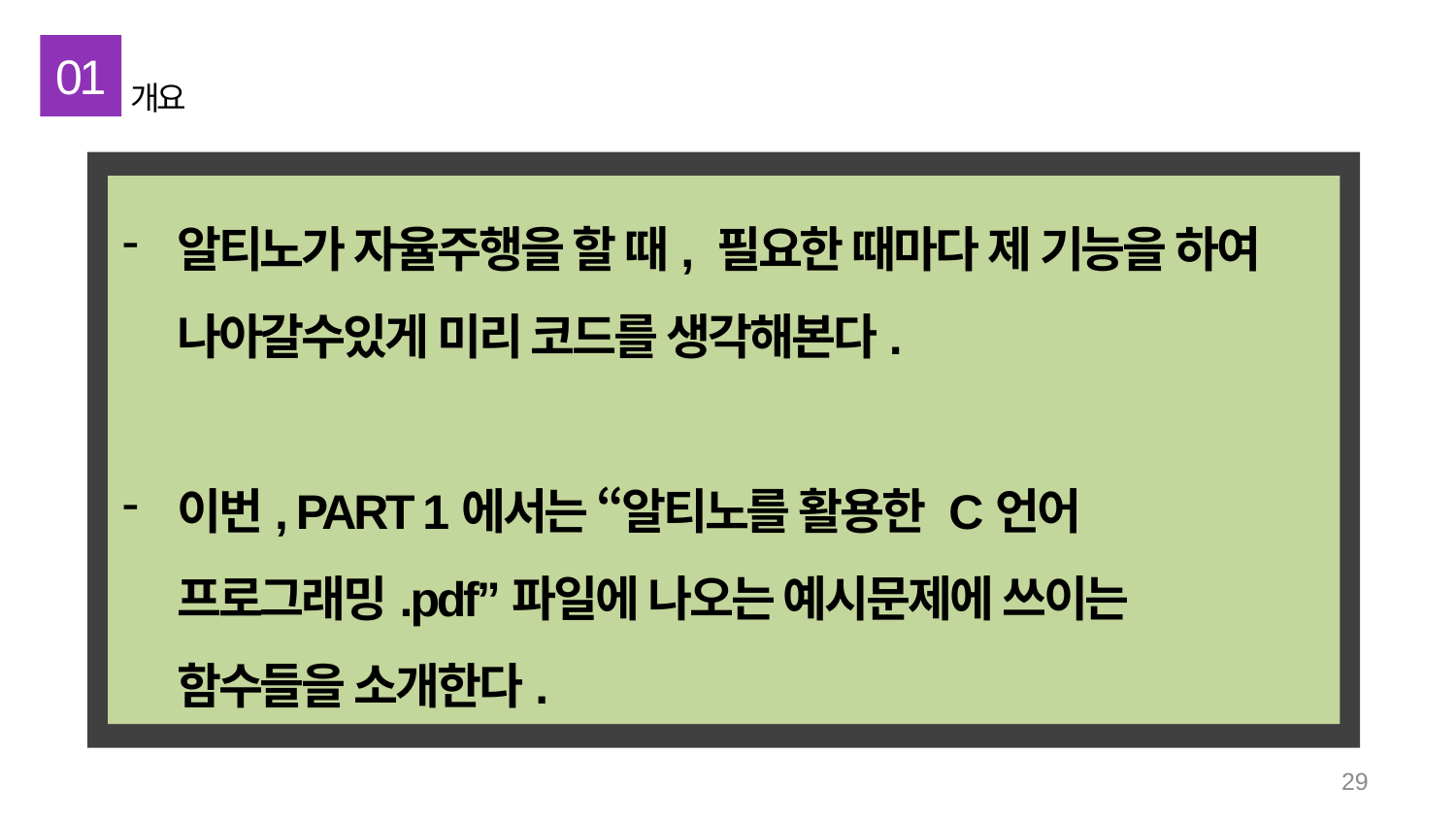

01
개요

알티노가 자율주행을 할 때, 필요한 때마다 제 기능을 하여 나아갈수있게 미리 코드를 생각해본다.

이번, PART 1에서는 “알티노를 활용한 C언어 프로그래밍.pdf”파일에 나오는 예시문제에 쓰이는 함수들을 소개한다.

29